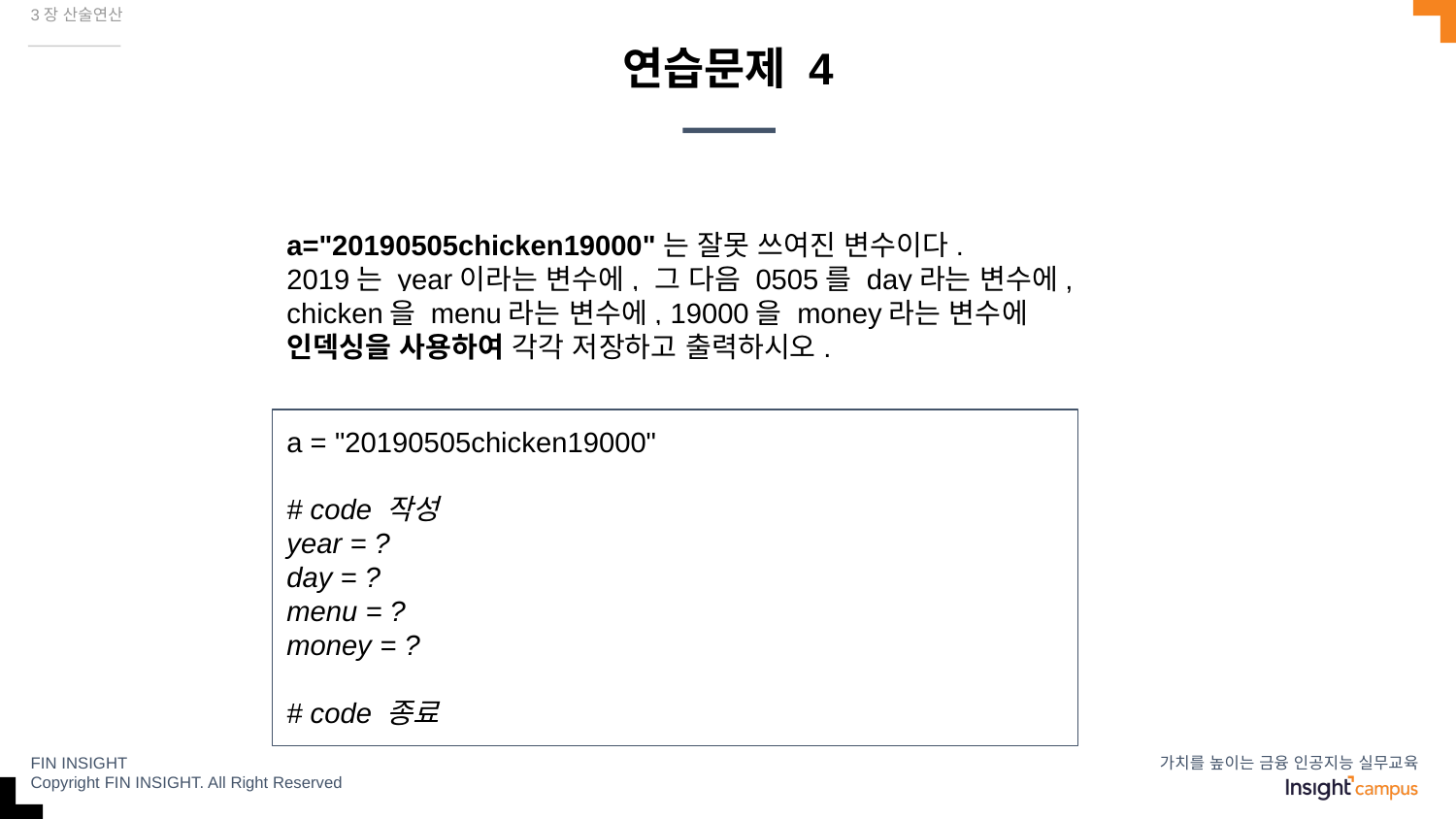

3장 산술연산
# 연습문제 4
a="20190505chicken19000"는 잘못 쓰여진 변수이다.
2019는 year이라는 변수에, 그 다음 0505를 day라는 변수에,
chicken을 menu라는 변수에, 19000을 money라는 변수에
인덱싱을 사용하여 각각 저장하고 출력하시오.
a = "20190505chicken19000"

# code 작성
year = ?
day = ?
menu = ?
money = ?

# code 종료